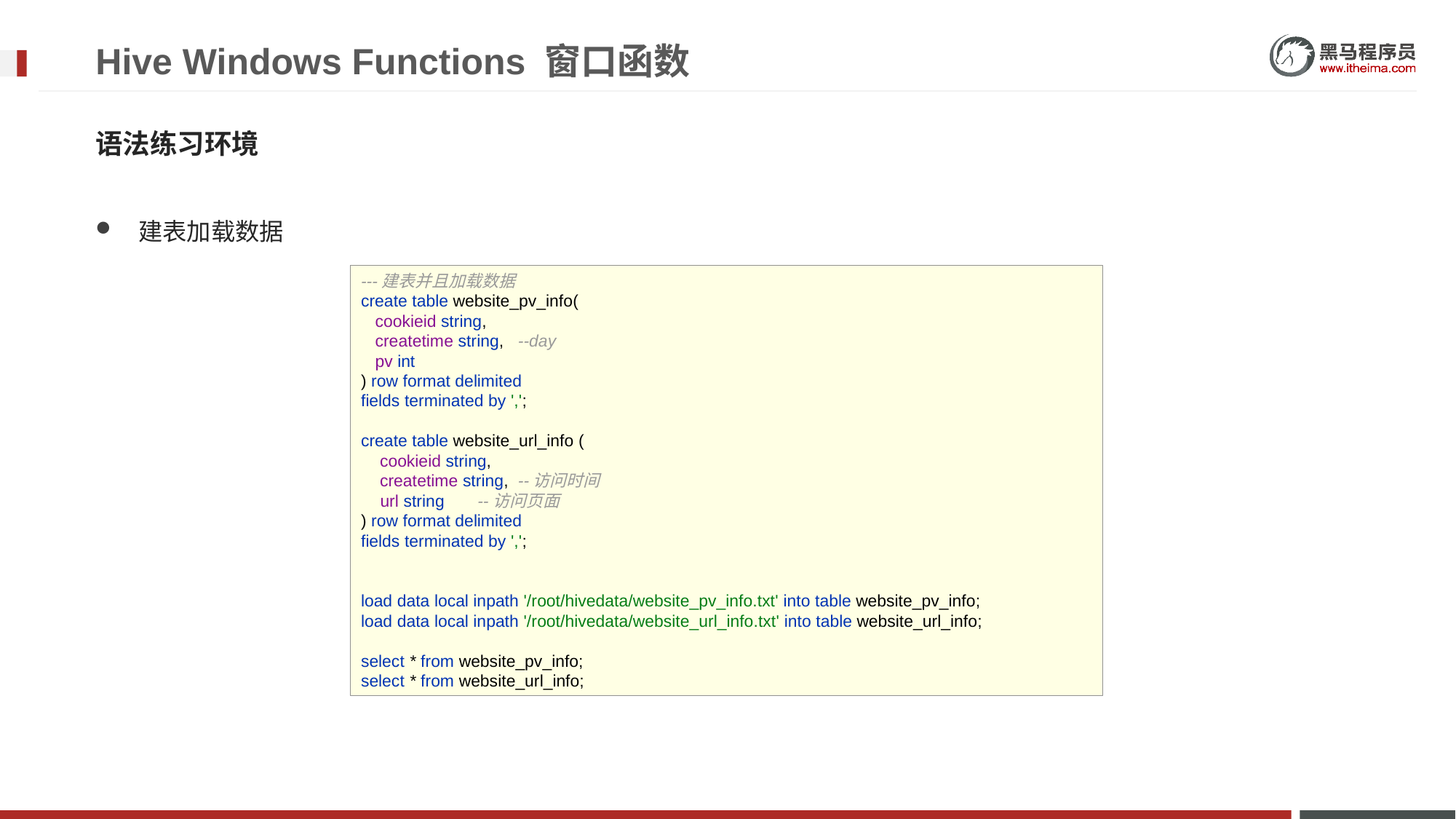

# Hive Windows Functions 窗口函数
语法练习环境
建表加载数据
---建表并且加载数据
create table website_pv_info(
   cookieid string,
   createtime string,   --day
   pv int
) row format delimited
fields terminated by ',';
create table website_url_info (
    cookieid string,
    createtime string,  --访问时间
    url string       --访问页面
) row format delimited
fields terminated by ',';
load data local inpath '/root/hivedata/website_pv_info.txt' into table website_pv_info;
load data local inpath '/root/hivedata/website_url_info.txt' into table website_url_info;
select * from website_pv_info;
select * from website_url_info;